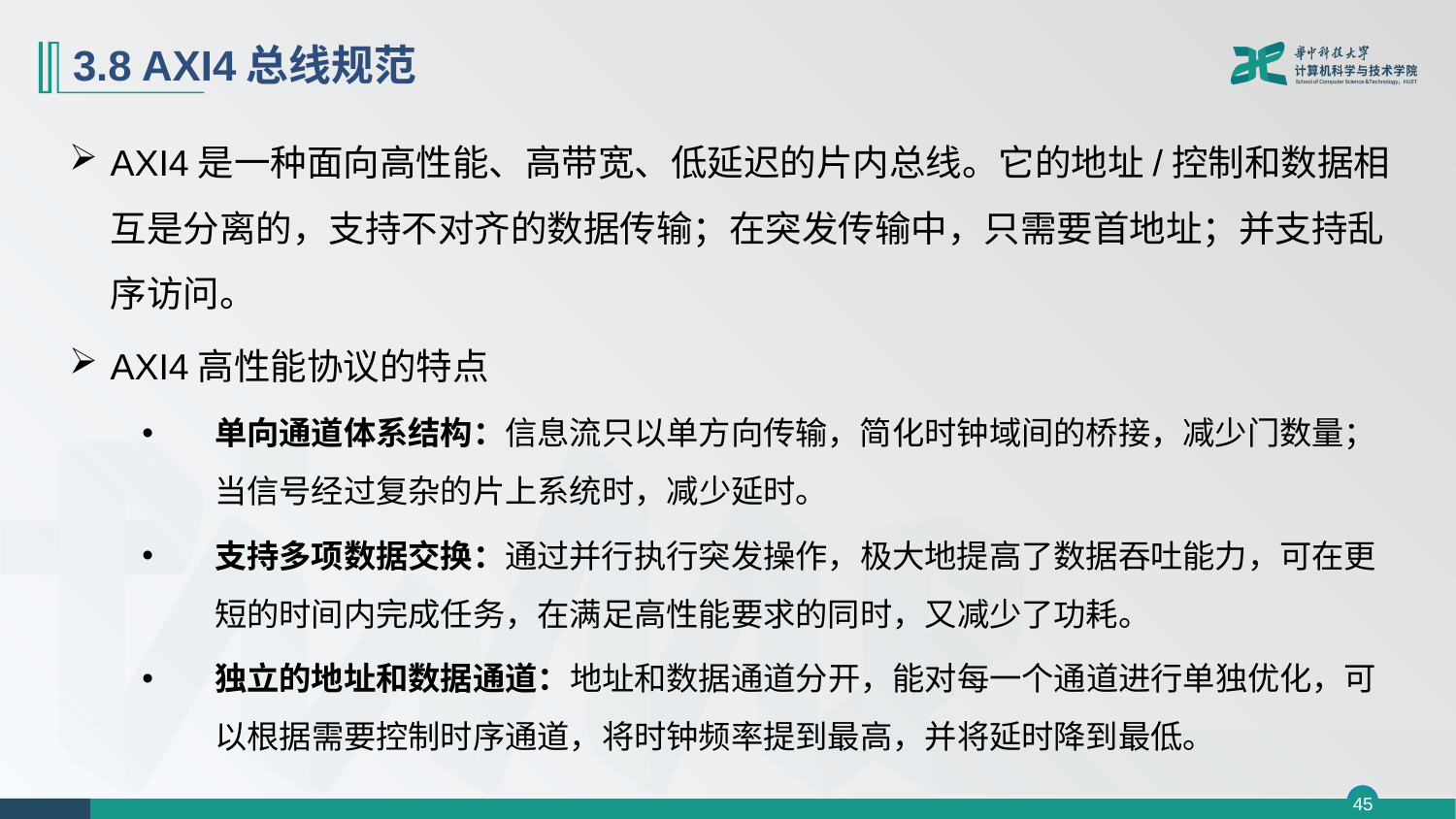

# 3.8 AXI4总线规范
AXI4是一种面向高性能、高带宽、低延迟的片内总线。它的地址/控制和数据相互是分离的，支持不对齐的数据传输；在突发传输中，只需要首地址；并支持乱序访问。
AXI4高性能协议的特点
单向通道体系结构：信息流只以单方向传输，简化时钟域间的桥接，减少门数量；当信号经过复杂的片上系统时，减少延时。
支持多项数据交换：通过并行执行突发操作，极大地提高了数据吞吐能力，可在更短的时间内完成任务，在满足高性能要求的同时，又减少了功耗。
独立的地址和数据通道：地址和数据通道分开，能对每一个通道进行单独优化，可以根据需要控制时序通道，将时钟频率提到最高，并将延时降到最低。